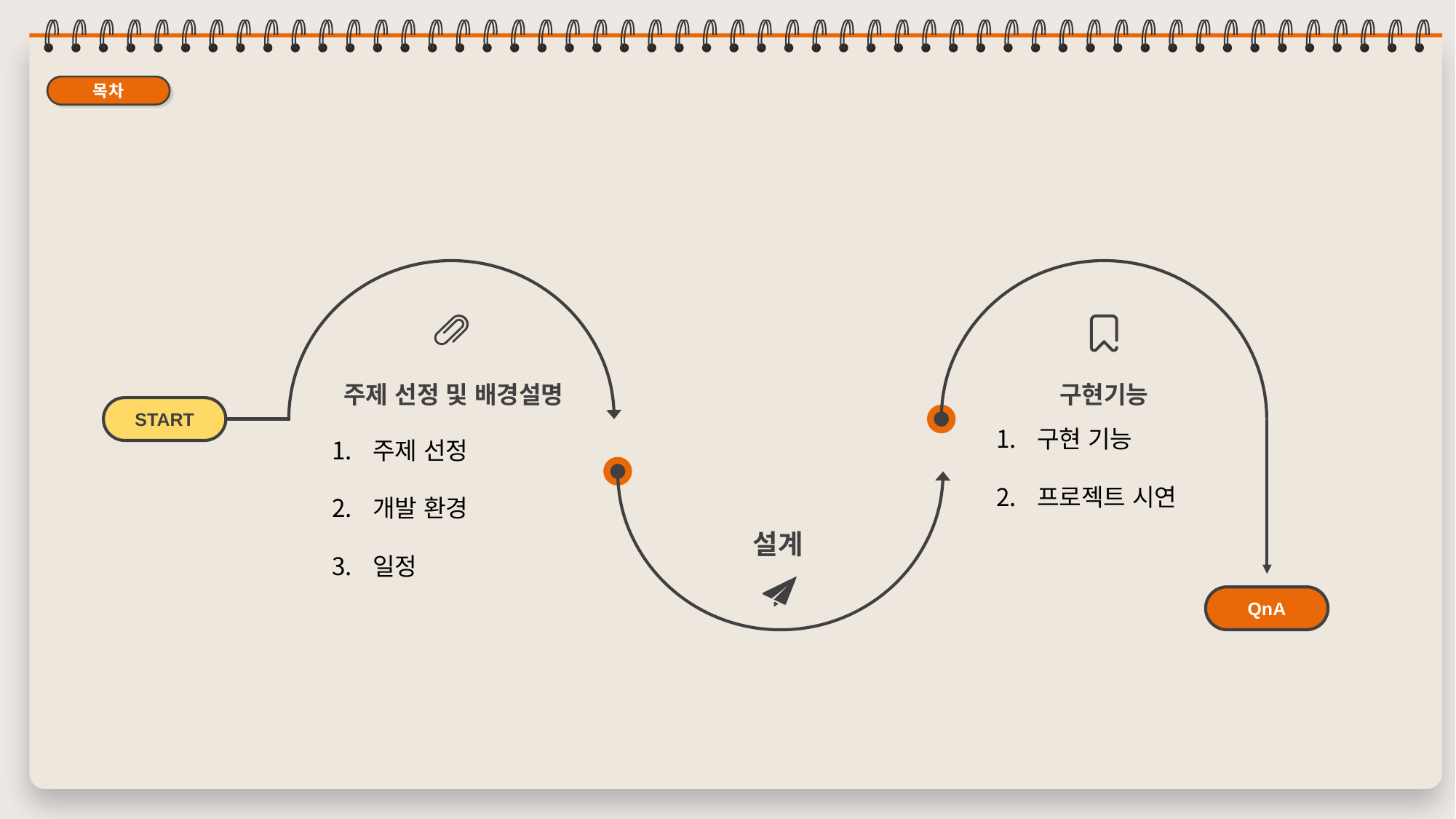

목차

START

구현기능
주제 선정 및 배경설명
구현 기능

프로젝트 시연
주제 선정

개발 환경

일정

설계

QnA